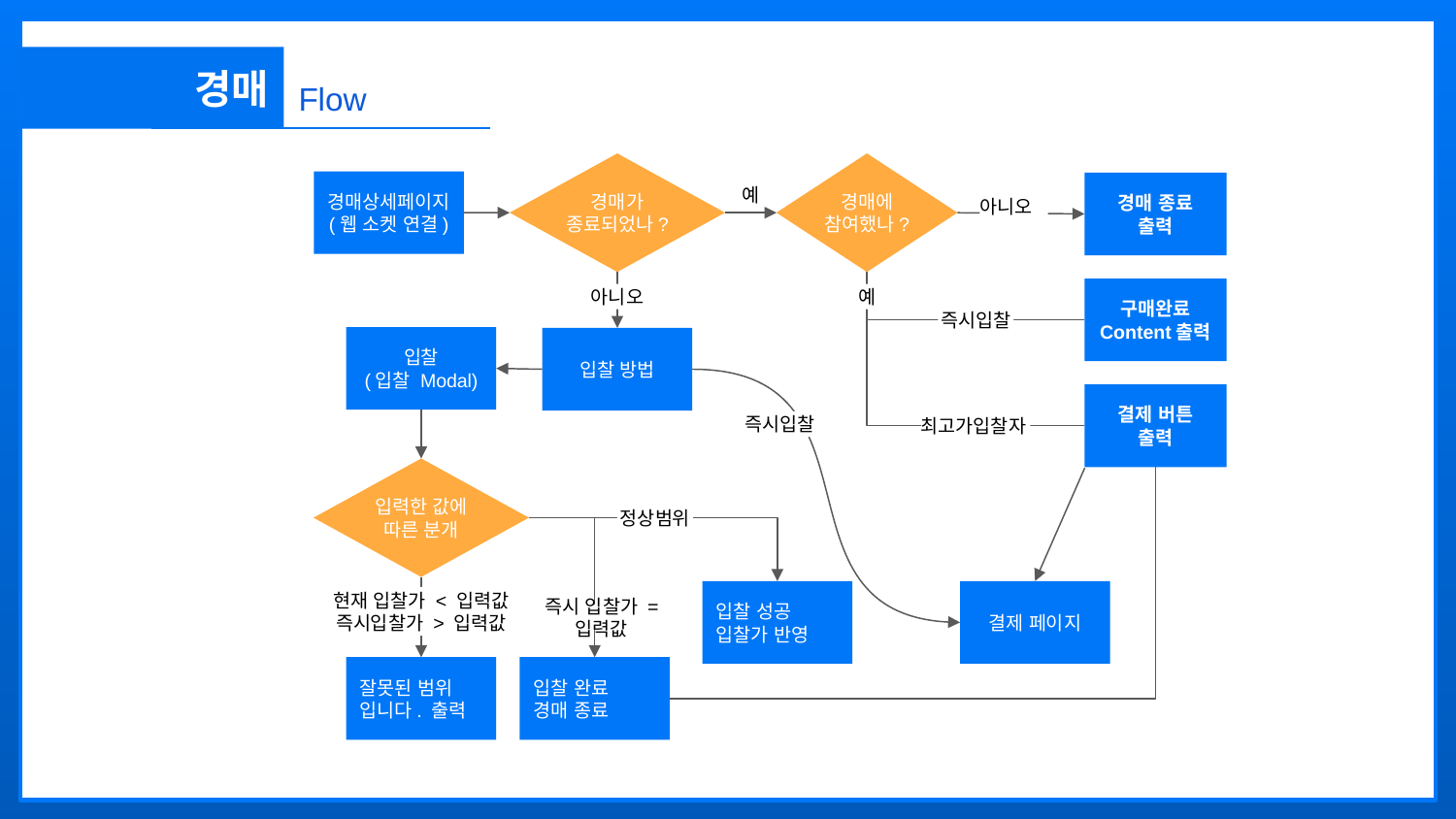

경매
Flow
경매가 종료되었나?
경매에 참여했나?
경매상세페이지
(웹 소켓 연결)
경매 종료 출력
예
아니오
구매완료
Content출력
아니오
예
즉시입찰
입찰
(입찰 Modal)
입찰 방법
결제 버튼
출력
즉시입찰
최고가입찰자
입력한 값에
따른 분개
정상범위
입찰 성공
입찰가 반영
결제 페이지
현재 입찰가 < 입력값
즉시입찰가 > 입력값
즉시 입찰가 = 입력값
잘못된 범위 입니다. 출력
입찰 완료
경매 종료